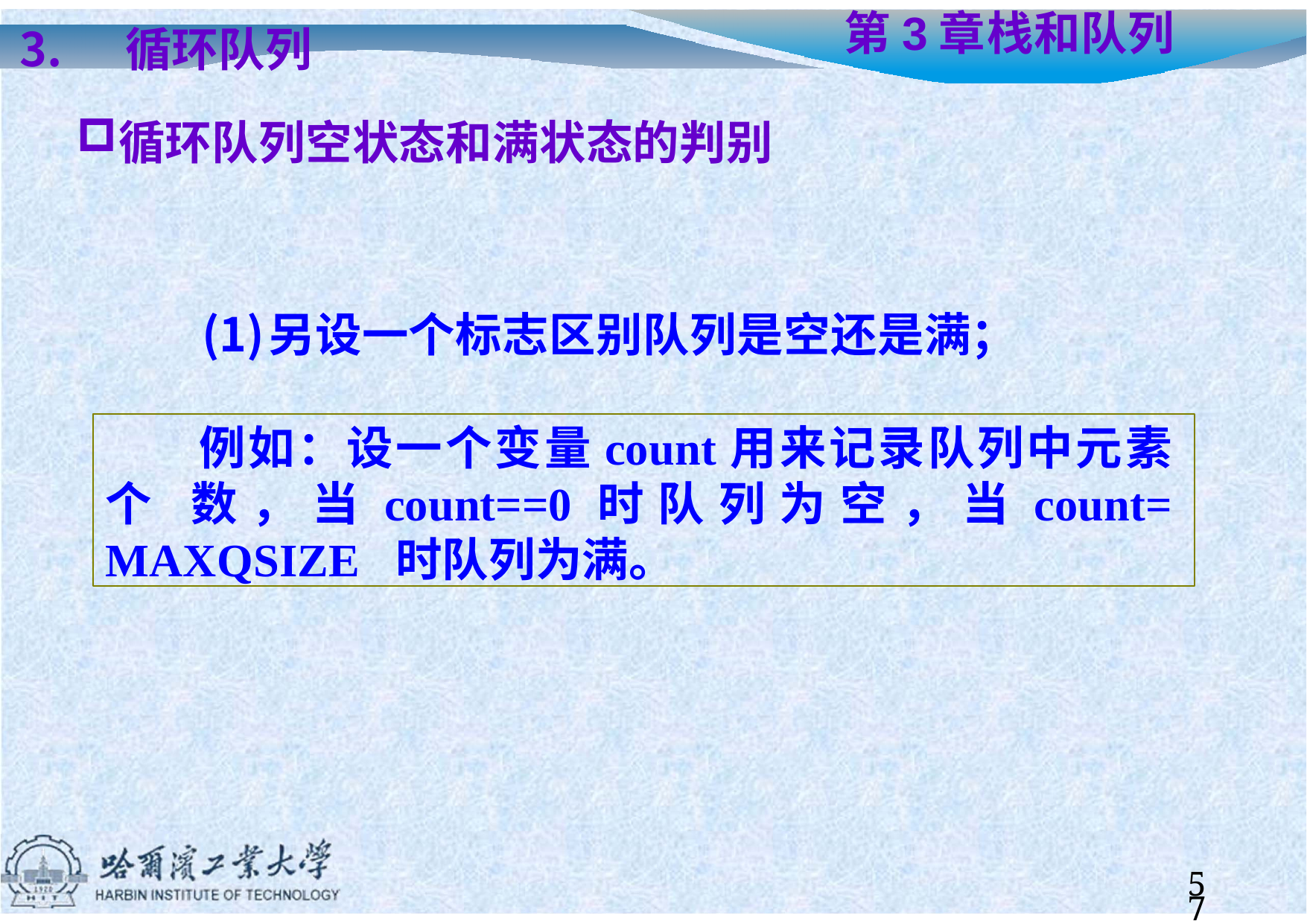

# 第3章	栈和队列

循环队列
循环队列空状态和满状态的判别

另设一个标志区别队列是空还是满；
例如：设一个变量count用来记录队列中元素个 数，当count==0时队列为空，当count= MAXQSIZE  时队列为满。

57